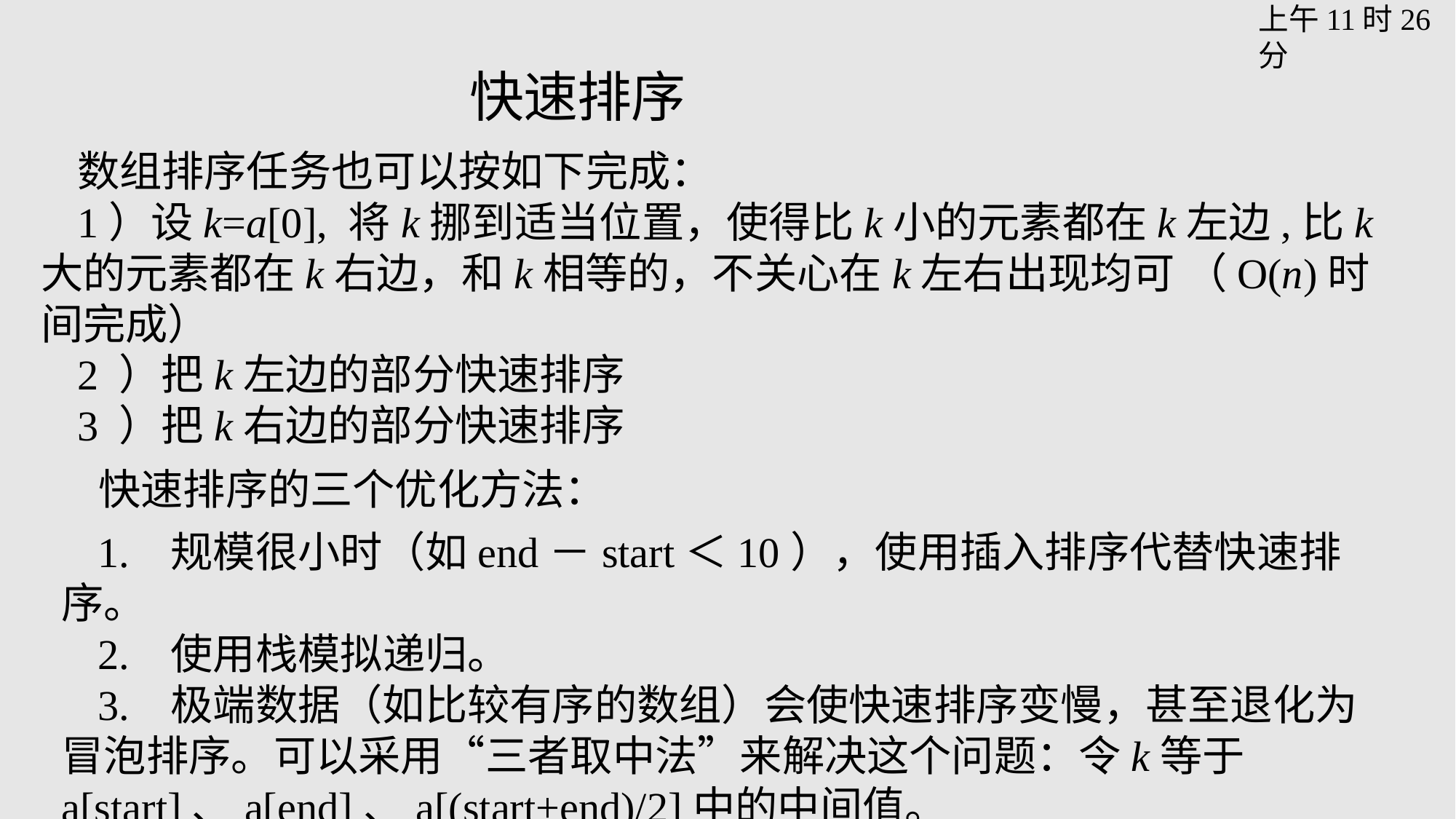

# 快速排序
数组排序任务也可以按如下完成：
1）设k=a[0], 将k挪到适当位置，使得比k小的元素都在k左边,比k大的元素都在k右边，和k相等的，不关心在k左右出现均可 （O(n)时间完成）
2 ）把k左边的部分快速排序
3 ）把k右边的部分快速排序
快速排序的三个优化方法：
1.	规模很小时（如end－start＜10），使用插入排序代替快速排序。
2.	使用栈模拟递归。
3.	极端数据（如比较有序的数组）会使快速排序变慢，甚至退化为冒泡排序。可以采用“三者取中法”来解决这个问题：令k等于a[start]、a[end]、a[(start+end)/2]中的中间值。